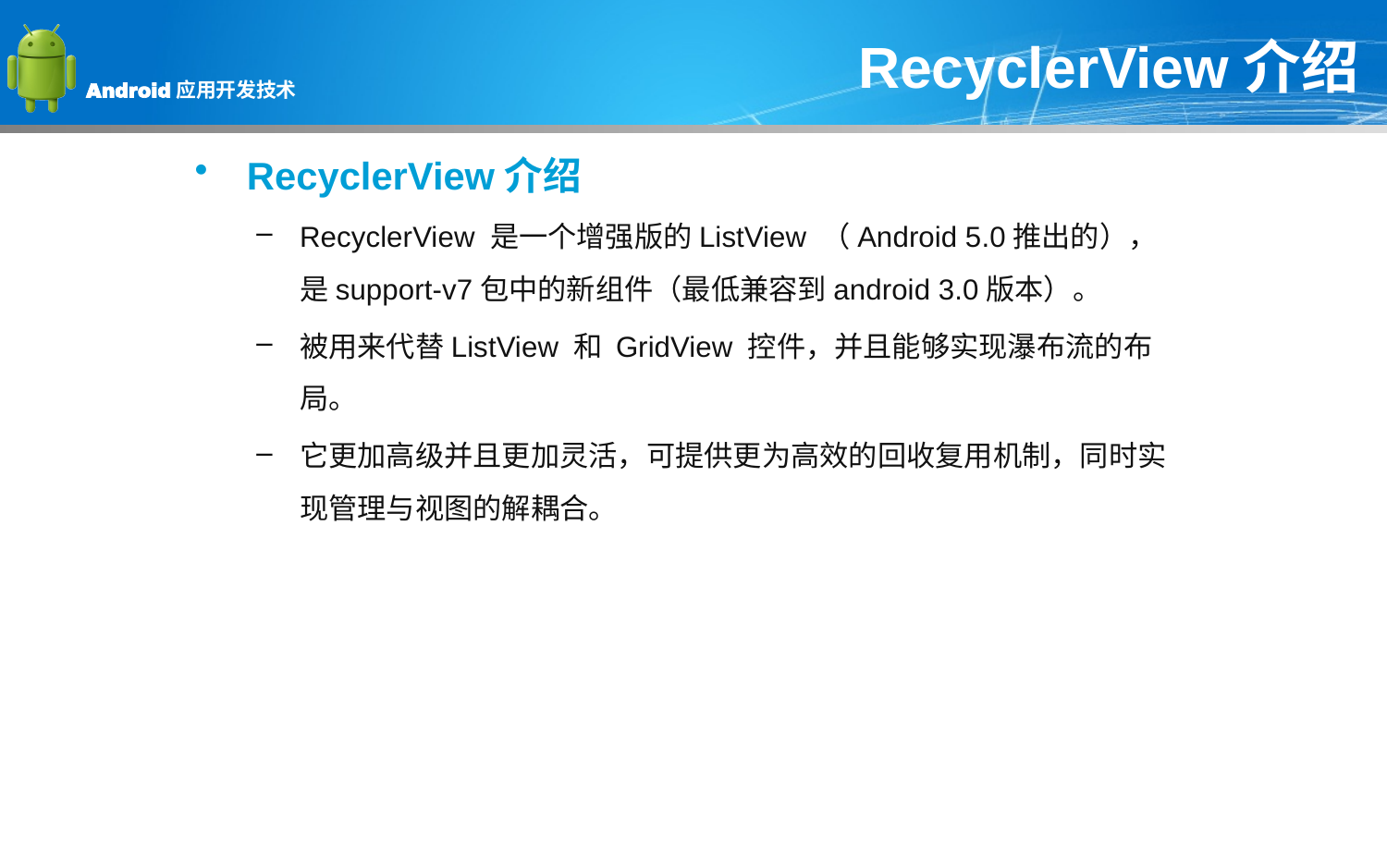

RecyclerView介绍
RecyclerView介绍
RecyclerView 是一个增强版的ListView （Android 5.0推出的），是support-v7包中的新组件（最低兼容到android 3.0版本）。
被用来代替ListView 和 GridView 控件，并且能够实现瀑布流的布局。
它更加高级并且更加灵活，可提供更为高效的回收复用机制，同时实现管理与视图的解耦合。